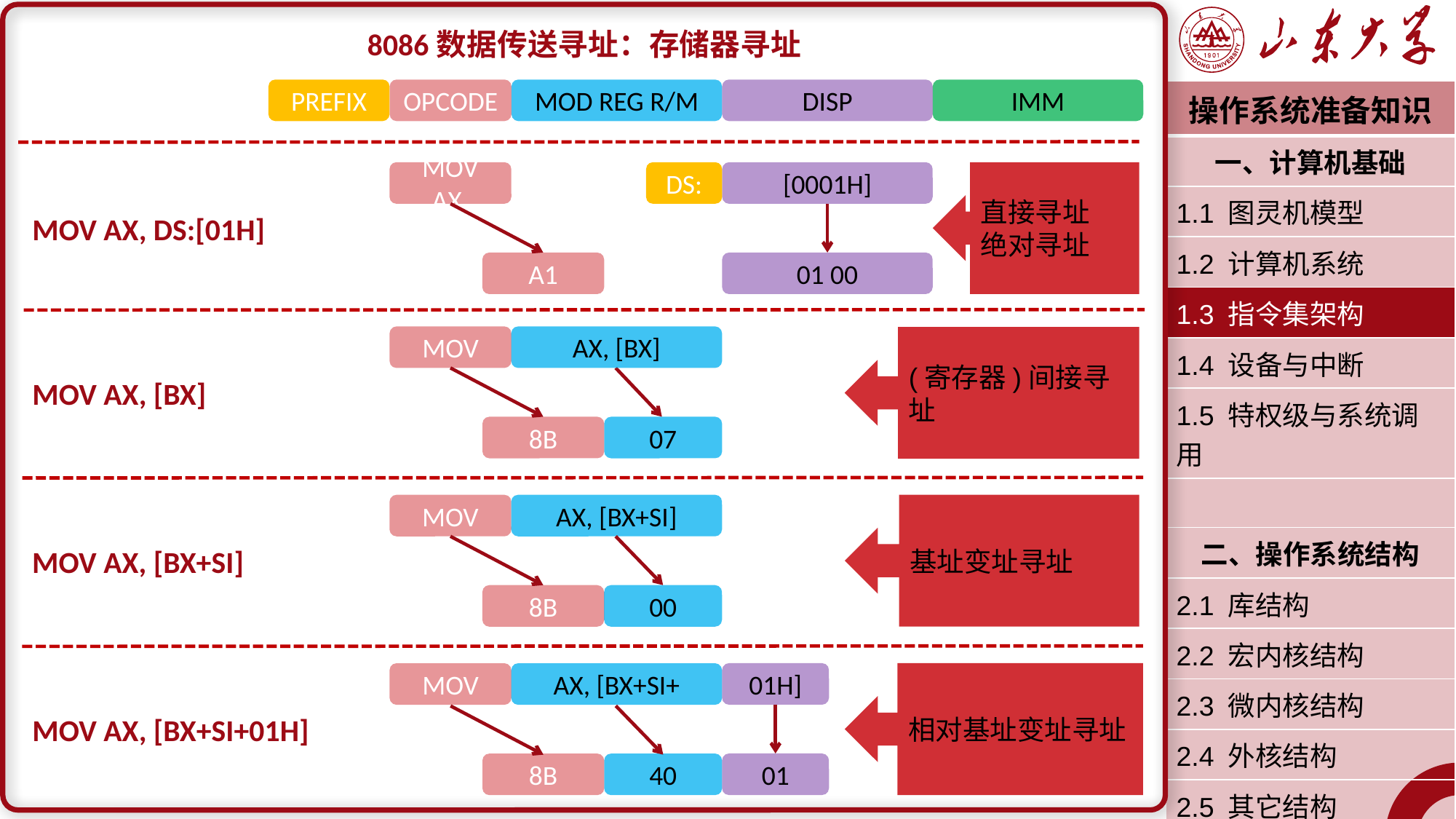

8086数据传送寻址：存储器寻址
PREFIX
OPCODE
MOD REG R/M
DISP
IMM
| 操作系统准备知识 |
| --- |
| 一、计算机基础 |
| 1.1 图灵机模型 |
| 1.2 计算机系统 |
| 1.3 指令集架构 |
| 1.4 设备与中断 |
| 1.5 特权级与系统调用 |
|  |
| 二、操作系统结构 |
| 2.1 库结构 |
| 2.2 宏内核结构 |
| 2.3 微内核结构 |
| 2.4 外核结构 |
| 2.5 其它结构 |
| 潘润宇 2023.02 |
MOV AX,
DS:
[0001H]
直接寻址
绝对寻址
MOV AX, DS:[01H]
A1
01 00
MOV
AX, [BX]
(寄存器)间接寻址
MOV AX, [BX]
8B
07
MOV
AX, [BX+SI]
基址变址寻址
MOV AX, [BX+SI]
8B
00
01H]
MOV
AX, [BX+SI+
相对基址变址寻址
MOV AX, [BX+SI+01H]
01
8B
40